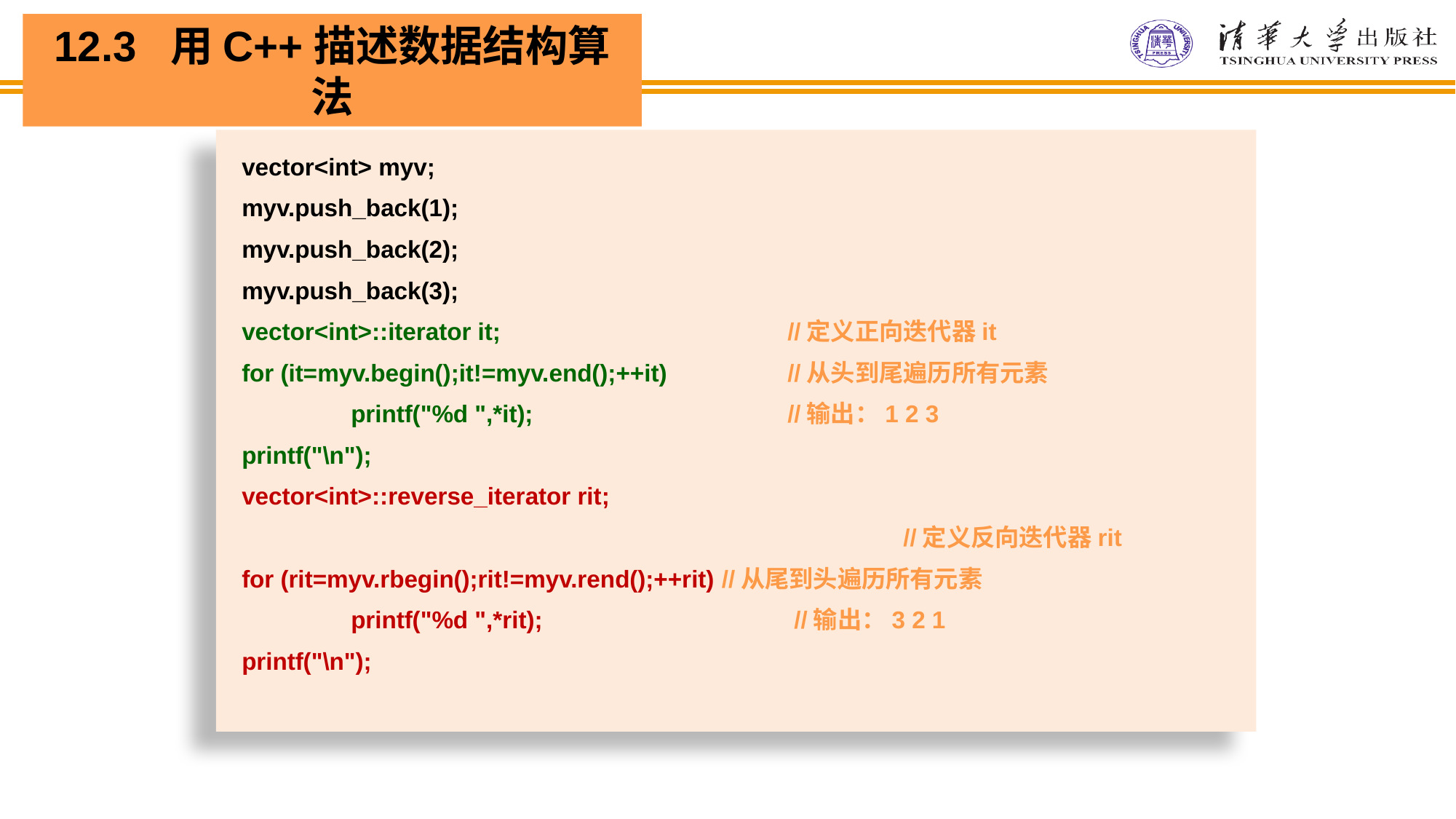

vector<int> myv;
myv.push_back(1);
myv.push_back(2);
myv.push_back(3);
vector<int>::iterator it;			//定义正向迭代器it
for (it=myv.begin();it!=myv.end();++it)  	//从头到尾遍历所有元素
	printf("%d ",*it);			//输出：1 2 3
printf("\n");
vector<int>::reverse_iterator rit;
						 //定义反向迭代器rit
for (rit=myv.rbegin();rit!=myv.rend();++rit) //从尾到头遍历所有元素
	printf("%d ",*rit);			 //输出：3 2 1
printf("\n");